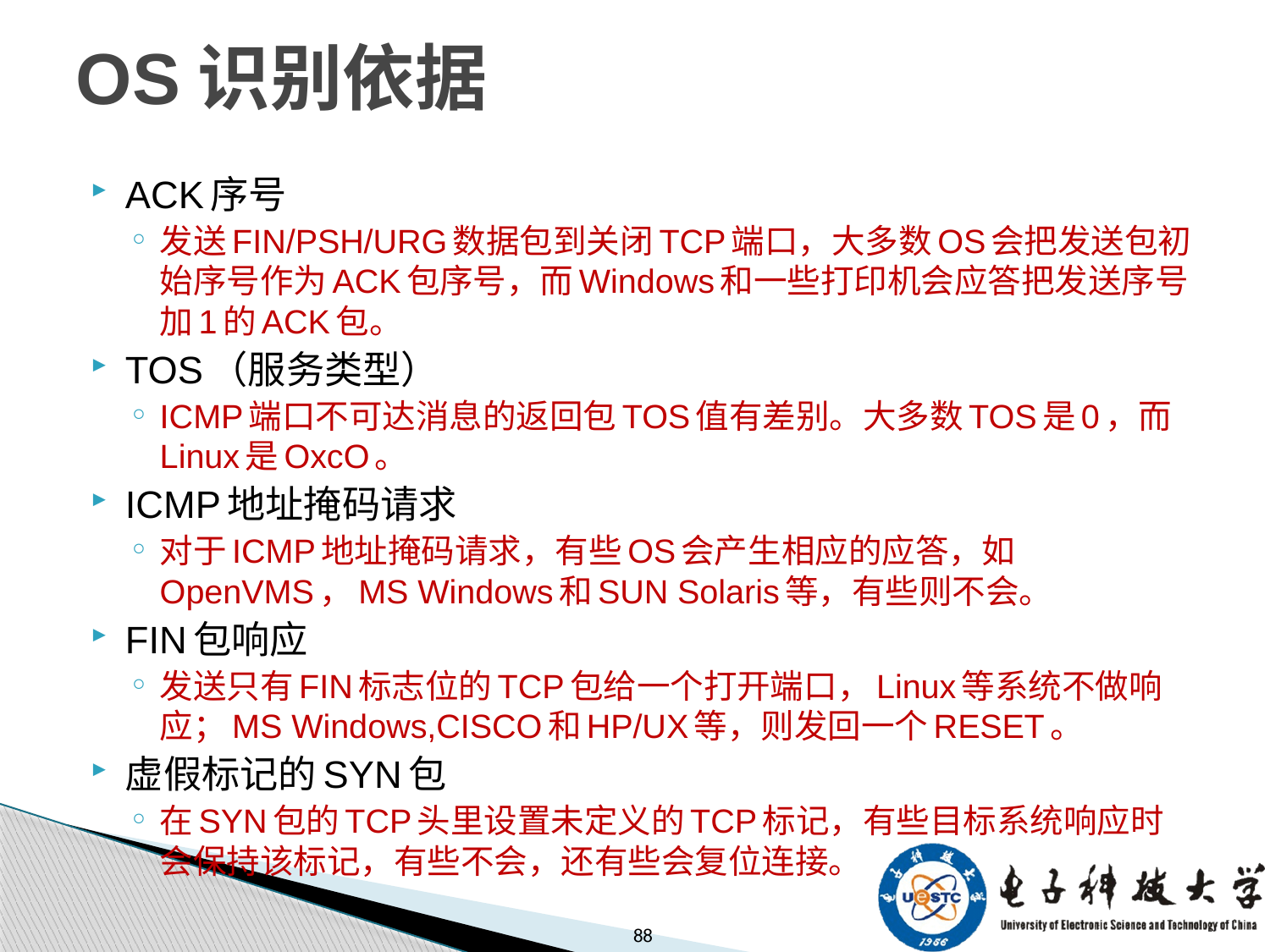

# OS识别依据
ACK序号
发送FIN/PSH/URG数据包到关闭TCP端口，大多数OS会把发送包初始序号作为ACK包序号，而Windows和一些打印机会应答把发送序号加1的ACK包。
TOS（服务类型）
ICMP端口不可达消息的返回包TOS值有差别。大多数TOS是0，而Linux是OxcO。
ICMP地址掩码请求
对于ICMP地址掩码请求，有些OS会产生相应的应答，如OpenVMS，MS Windows和SUN Solaris等，有些则不会。
FIN包响应
发送只有FIN标志位的TCP包给一个打开端口，Linux等系统不做响应；MS Windows,CISCO和HP/UX等，则发回一个RESET。
虚假标记的SYN包
在SYN包的TCP头里设置未定义的TCP标记，有些目标系统响应时会保持该标记，有些不会，还有些会复位连接。
88